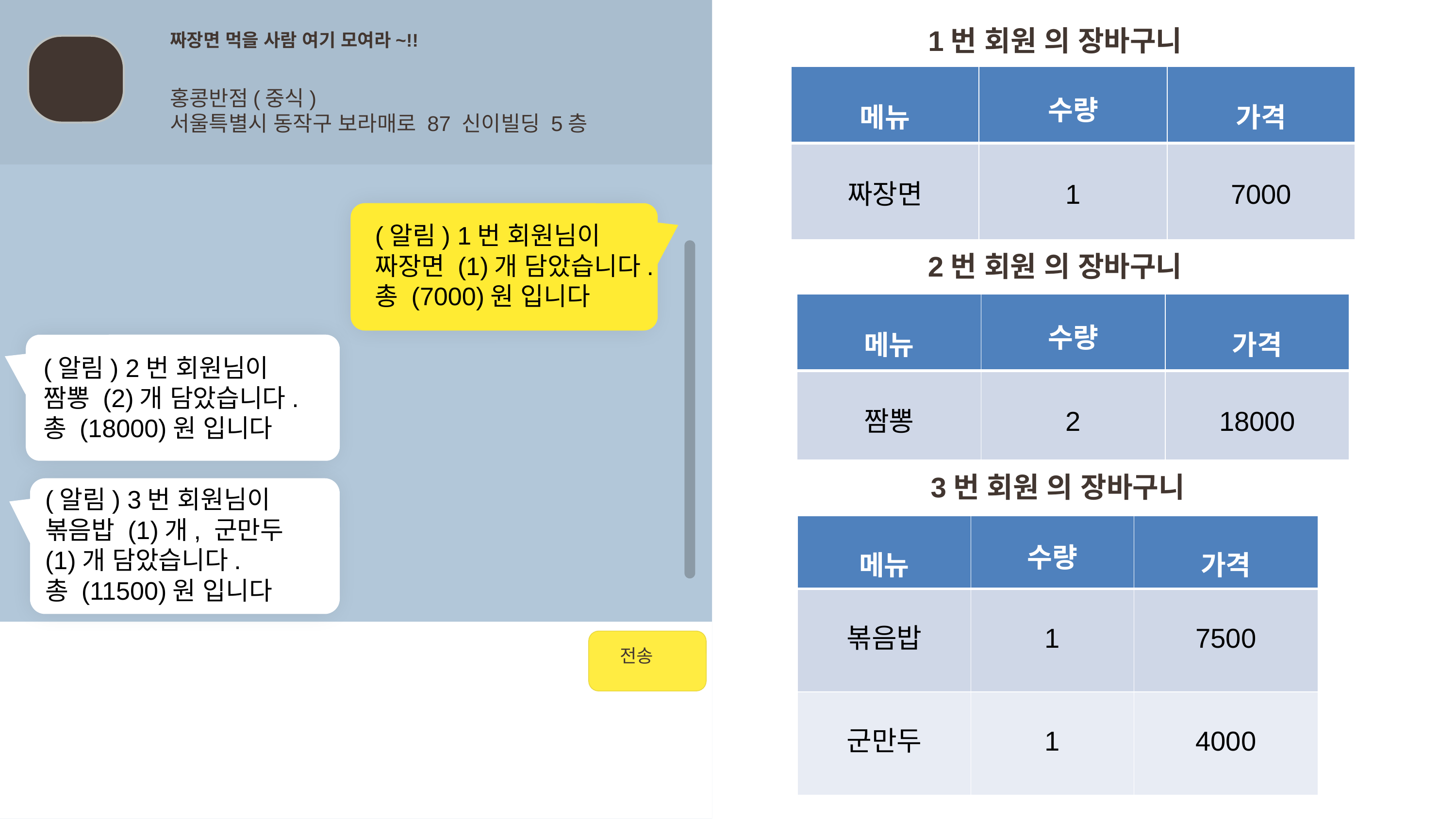

사용된 색상

1번 회원 의 장바구니
짜장면 먹을 사람 여기 모여라~!!

| 메뉴 | 수량 | 가격 |
| --- | --- | --- |
| 짜장면 | 1 | 7000 |
홍콩반점(중식)
서울특별시 동작구 보라매로 87 신이빌딩 5층

(알림) 1번 회원님이
짜장면 (1)개 담았습니다.
총 (7000)원 입니다
2번 회원 의 장바구니
| 메뉴 | 수량 | 가격 |
| --- | --- | --- |
| 짬뽕 | 2 | 18000 |

(알림) 2번 회원님이
짬뽕 (2)개 담았습니다.
총 (18000)원 입니다

3번 회원 의 장바구니

(알림) 3번 회원님이
볶음밥 (1)개, 군만두
(1)개 담았습니다.
총 (11500)원 입니다
| 메뉴 | 수량 | 가격 |
| --- | --- | --- |
| 볶음밥 | 1 | 7500 |
| 군만두 | 1 | 4000 |

전송